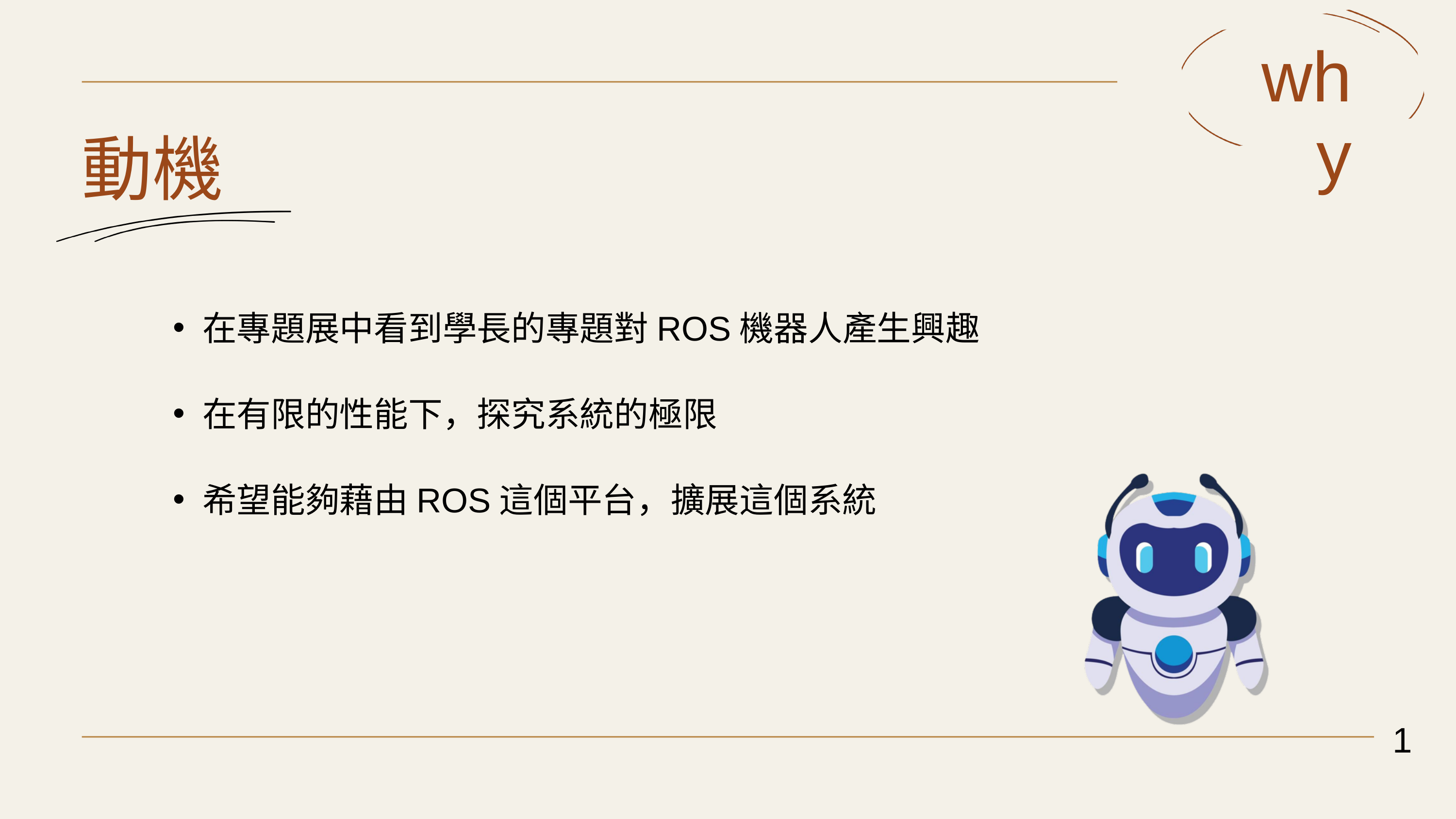

why

動機

在專題展中看到學長的專題對ROS機器人產生興趣
在有限的性能下，探究系統的極限
希望能夠藉由ROS這個平台，擴展這個系統

1